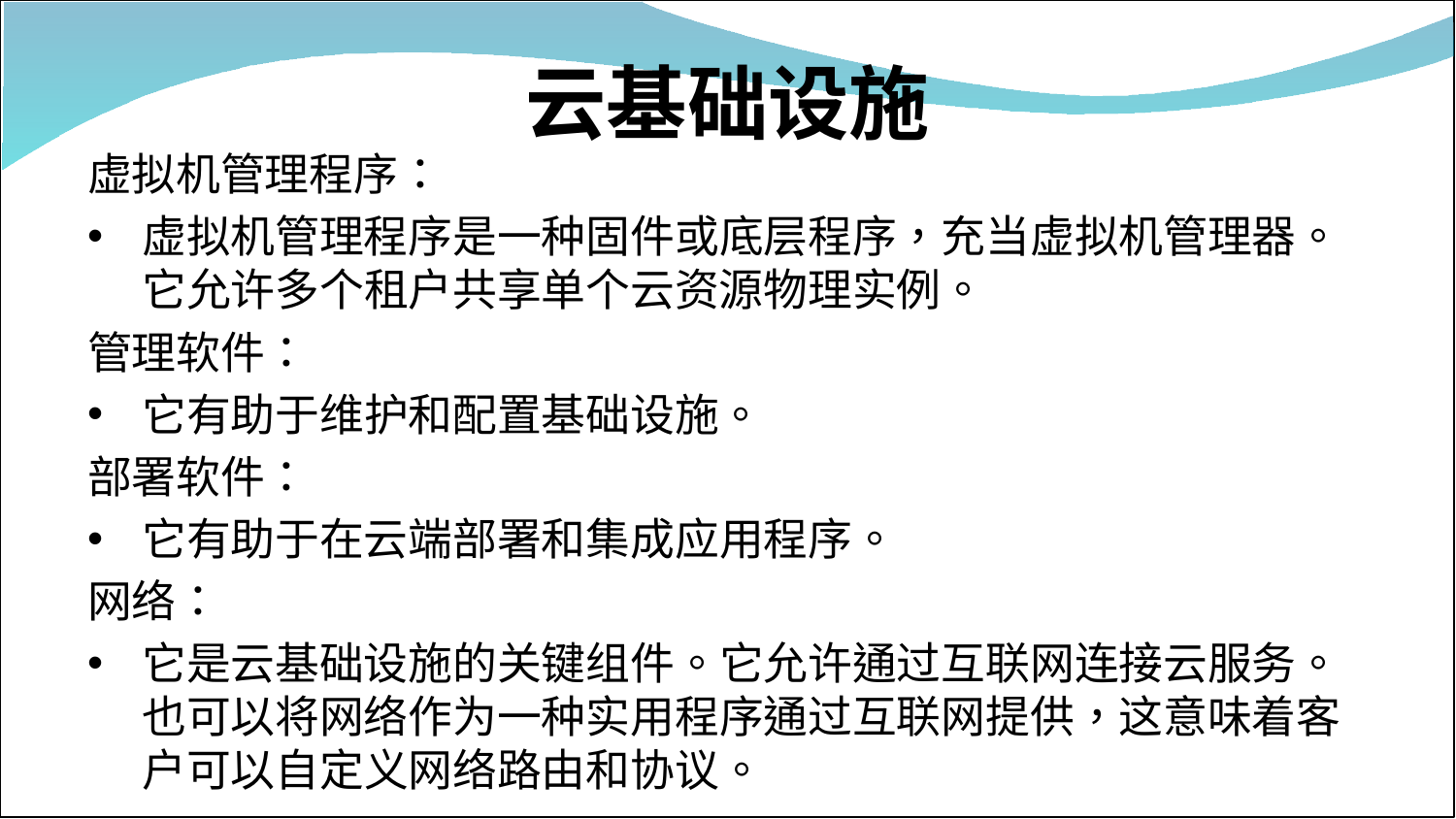

# 云基础设施
虚拟机管理程序：
虚拟机管理程序是一种固件或底层程序，充当虚拟机管理器。它允许多个租户共享单个云资源物理实例。
管理软件：
它有助于维护和配置基础设施。
部署软件：
它有助于在云端部署和集成应用程序。
网络：
它是云基础设施的关键组件。它允许通过互联网连接云服务。也可以将网络作为一种实用程序通过互联网提供，这意味着客户可以自定义网络路由和协议。